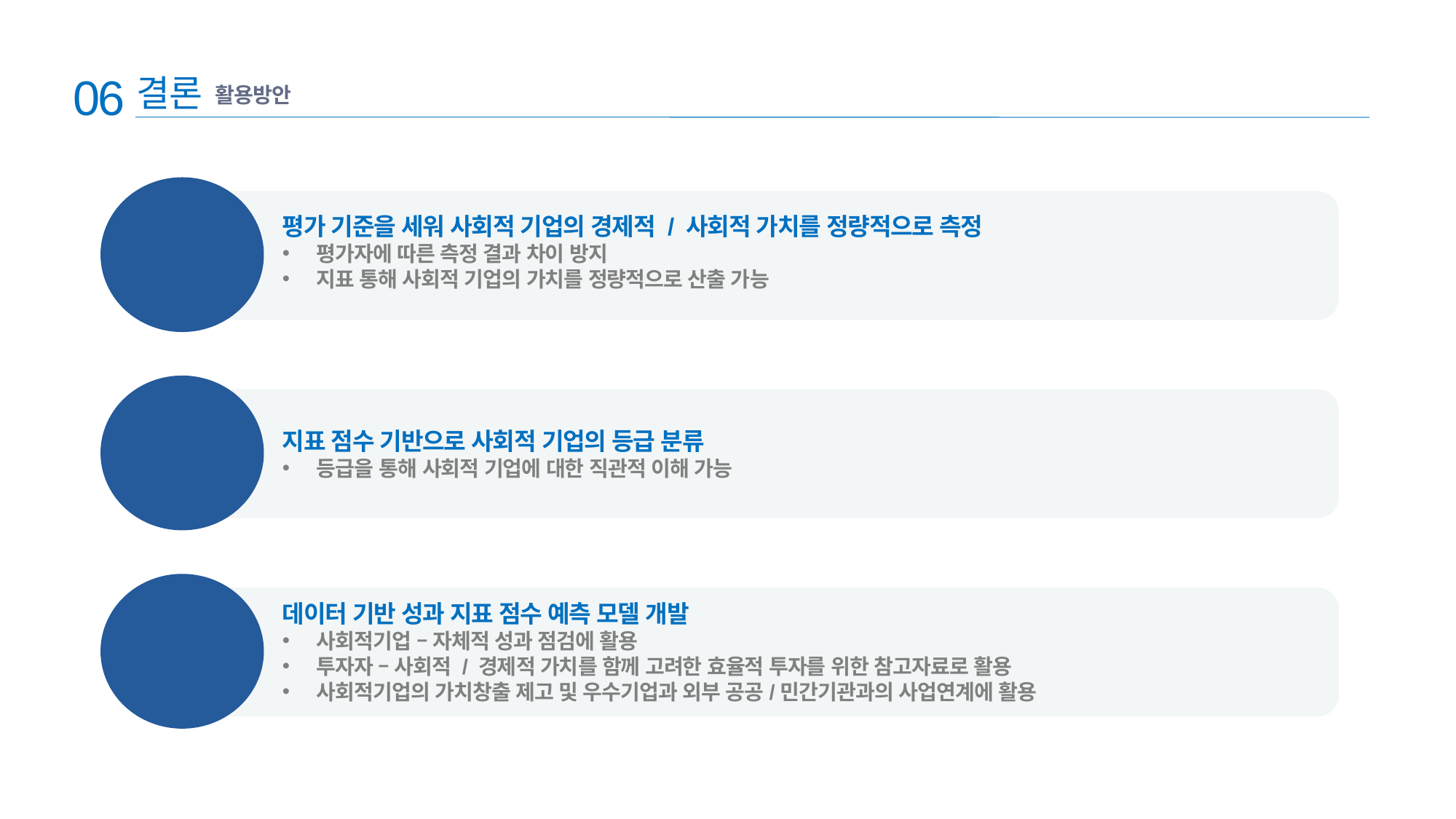

06
결론
활용방안
평가
지표

평가 기준을 세워 사회적 기업의 경제적 / 사회적 가치를 정량적으로 측정
평가자에 따른 측정 결과 차이 방지
지표 통해 사회적 기업의 가치를 정량적으로 산출 가능
지표
기반
등급화

지표 점수 기반으로 사회적 기업의 등급 분류
등급을 통해 사회적 기업에 대한 직관적 이해 가능
지표
예측
모델

데이터 기반 성과 지표 점수 예측 모델 개발
사회적기업 – 자체적 성과 점검에 활용
투자자 – 사회적 / 경제적 가치를 함께 고려한 효율적 투자를 위한 참고자료로 활용
사회적기업의 가치창출 제고 및 우수기업과 외부 공공/민간기관과의 사업연계에 활용